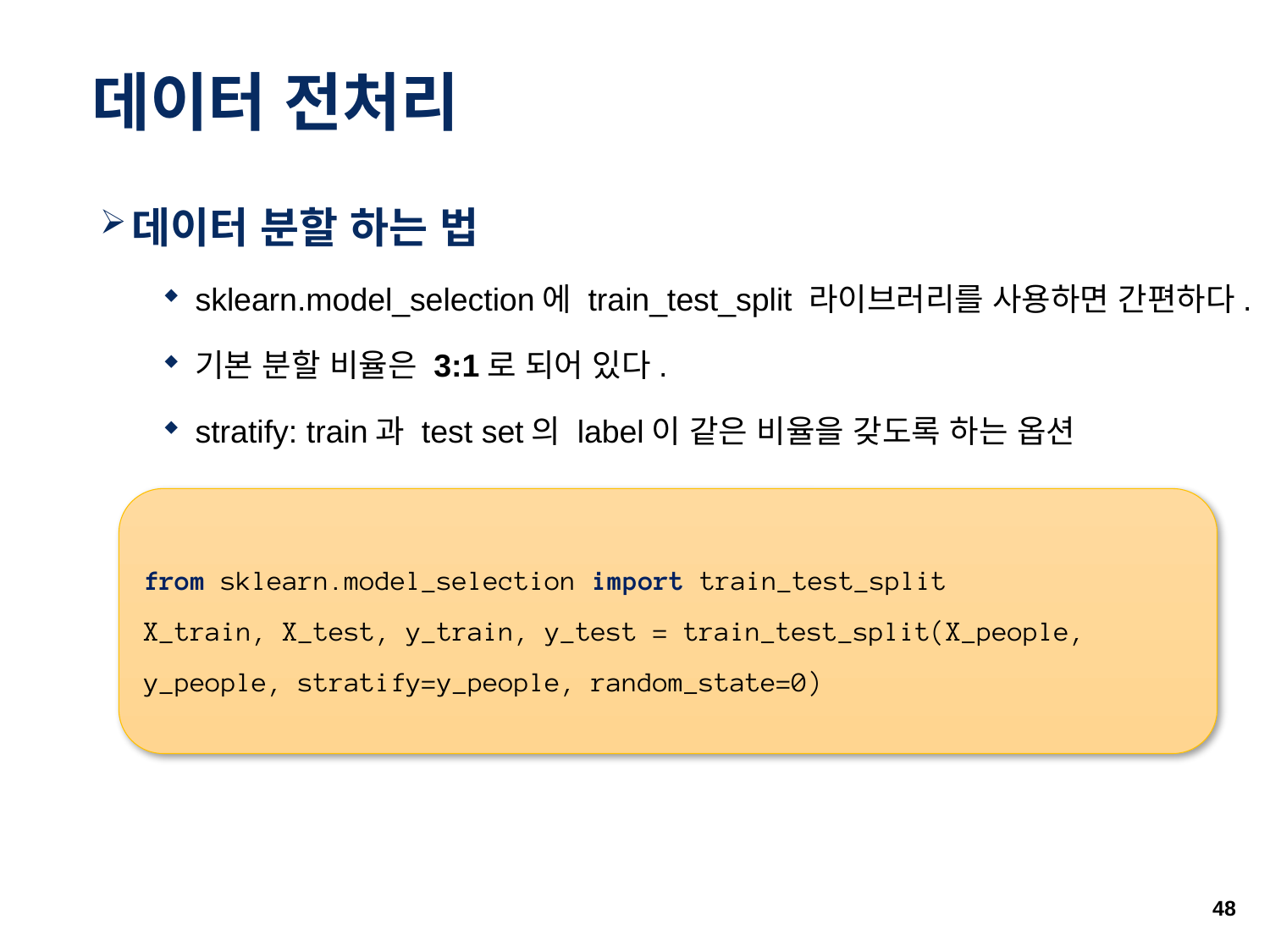

# 데이터 전처리
데이터 분할 하는 법
sklearn.model_selection에 train_test_split 라이브러리를 사용하면 간편하다.
기본 분할 비율은 3:1로 되어 있다.
stratify: train과 test set의 label이 같은 비율을 갖도록 하는 옵션

from sklearn.model_selection import train_test_split
X_train, X_test, y_train, y_test = train_test_split(X_people, 	y_people, stratify=y_people, random_state=0)
48